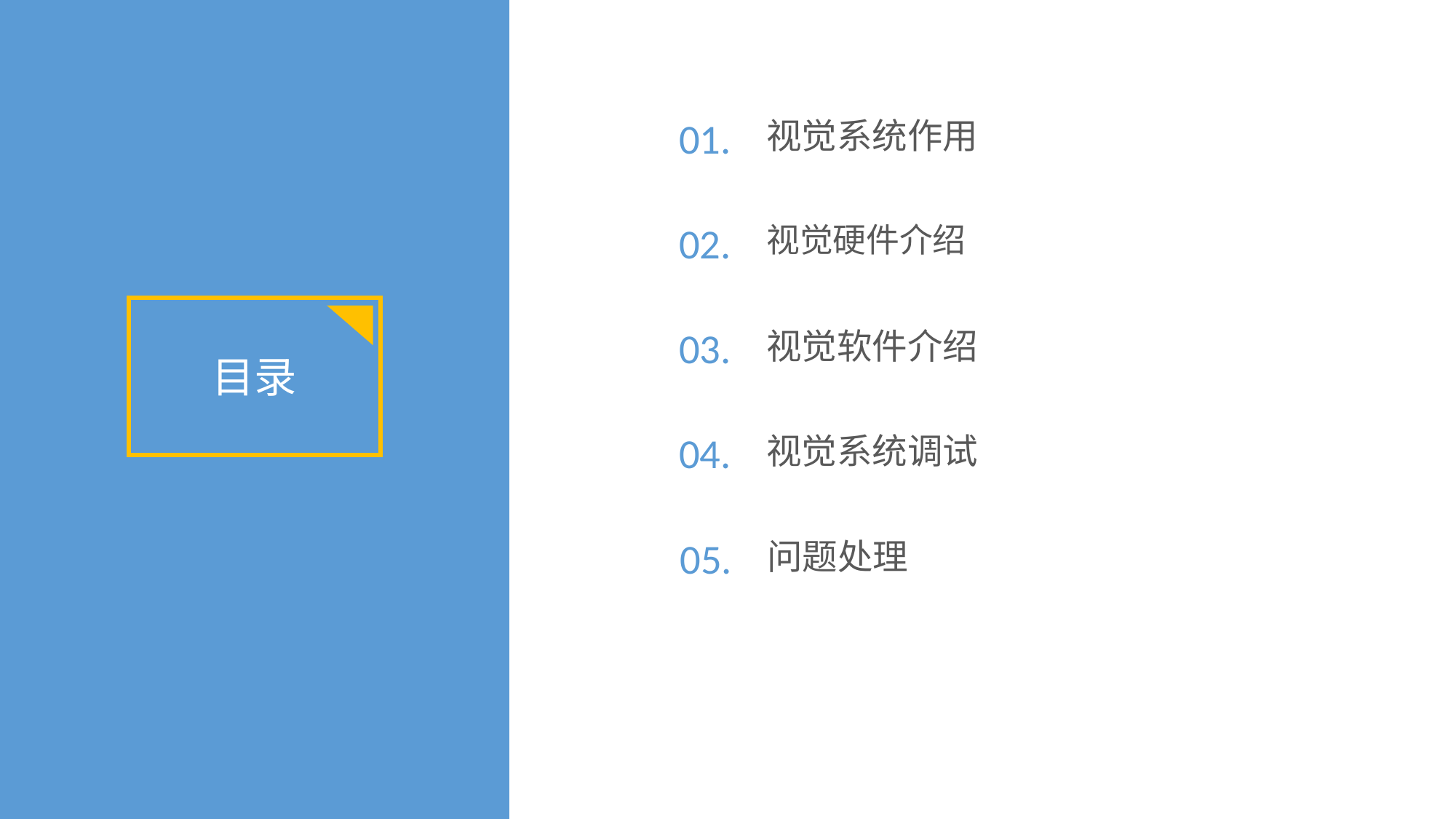

01.
视觉系统作用
02.
视觉硬件介绍

03.
视觉软件介绍
目录
04.
视觉系统调试
05.
问题处理